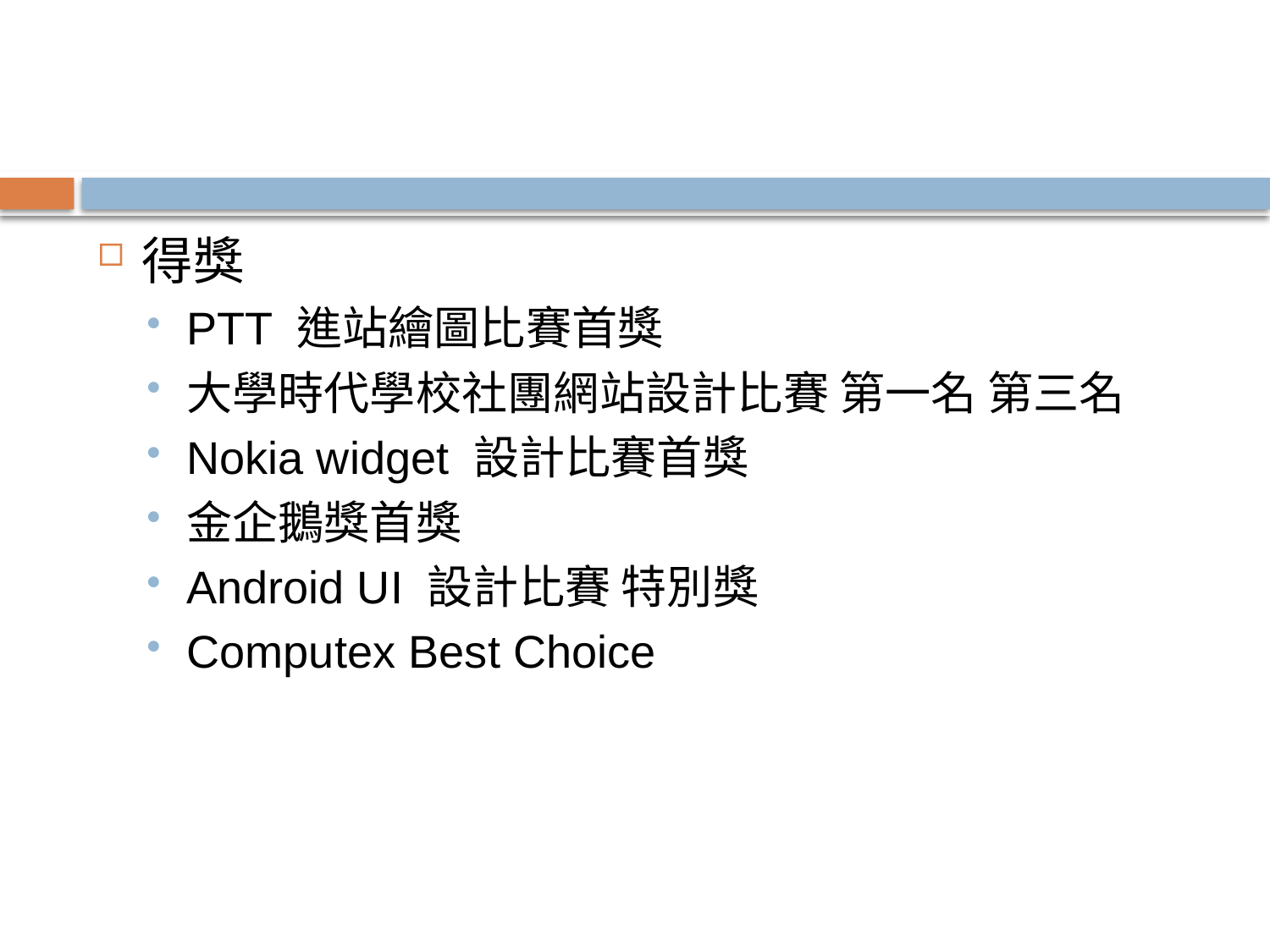

#
得獎
PTT 進站繪圖比賽首獎
大學時代學校社團網站設計比賽 第一名 第三名
Nokia widget 設計比賽首獎
金企鵝獎首獎
Android UI 設計比賽 特別獎
Computex Best Choice